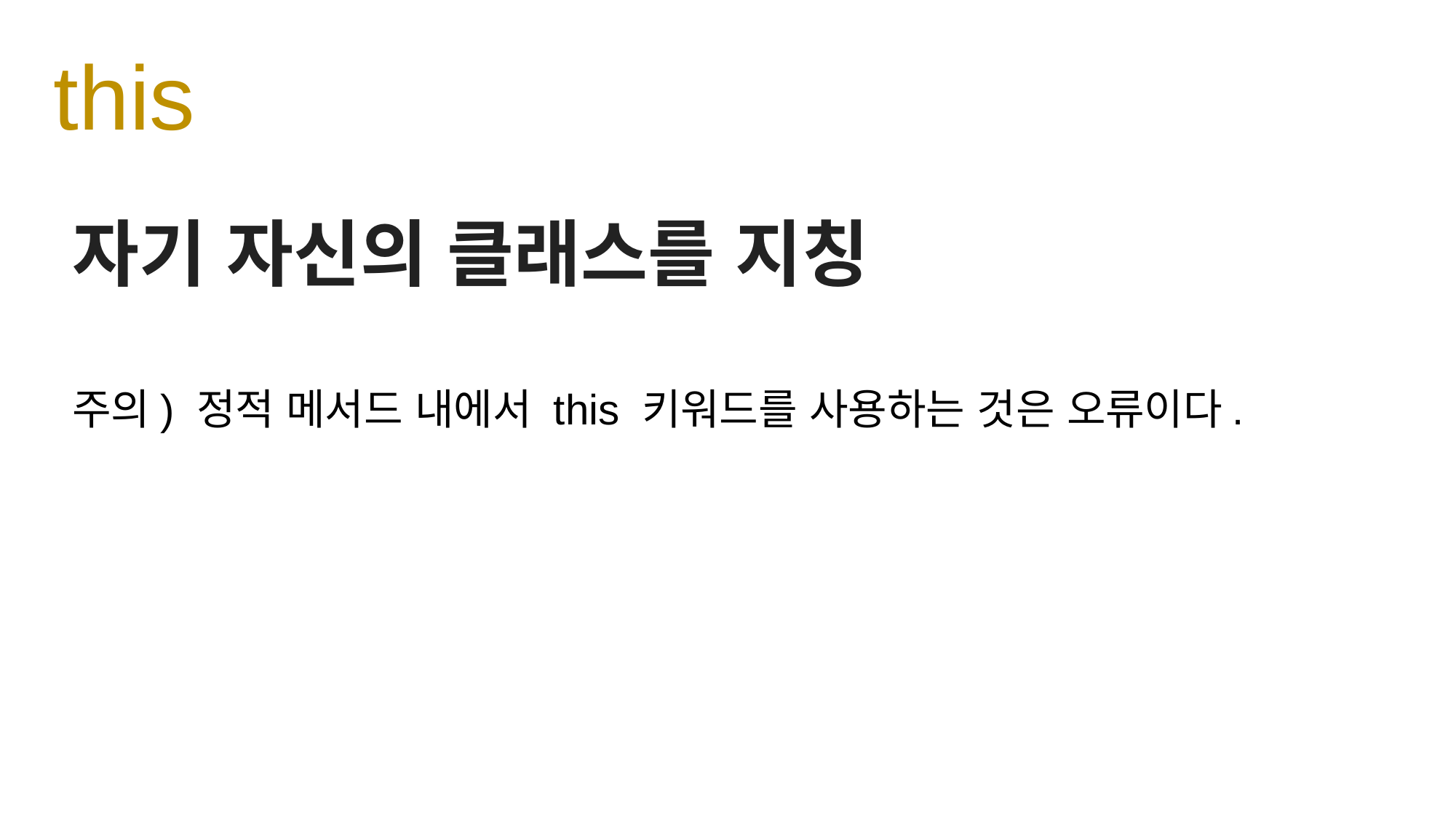

# this
자기 자신의 클래스를 지칭

주의) 정적 메서드 내에서 this 키워드를 사용하는 것은 오류이다.